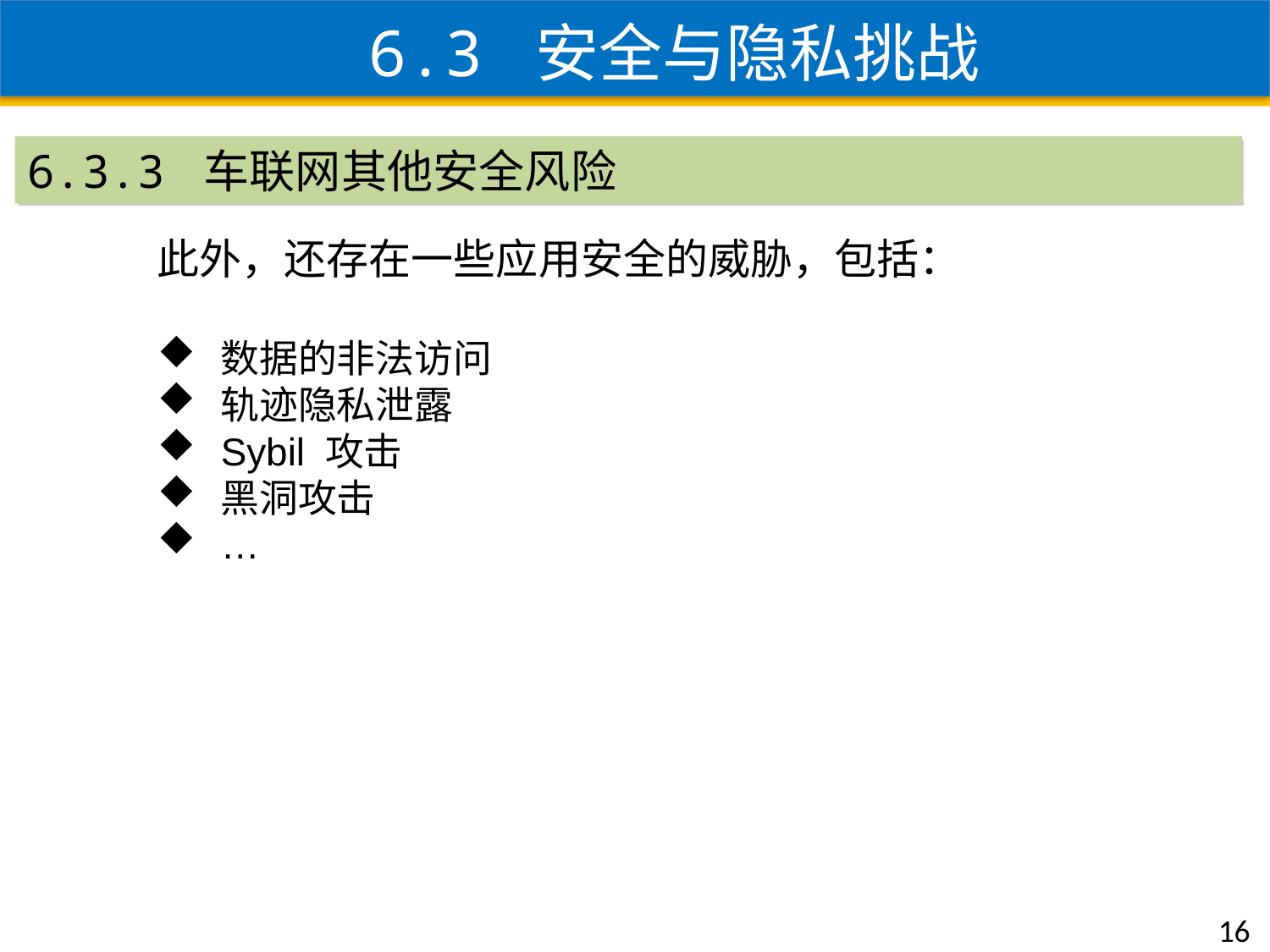

6.3 安全与隐私挑战
6.3.3 车联网其他安全风险
此外，还存在一些应用安全的威胁，包括：

数据的非法访问
轨迹隐私泄露
Sybil 攻击
黑洞攻击
…

16